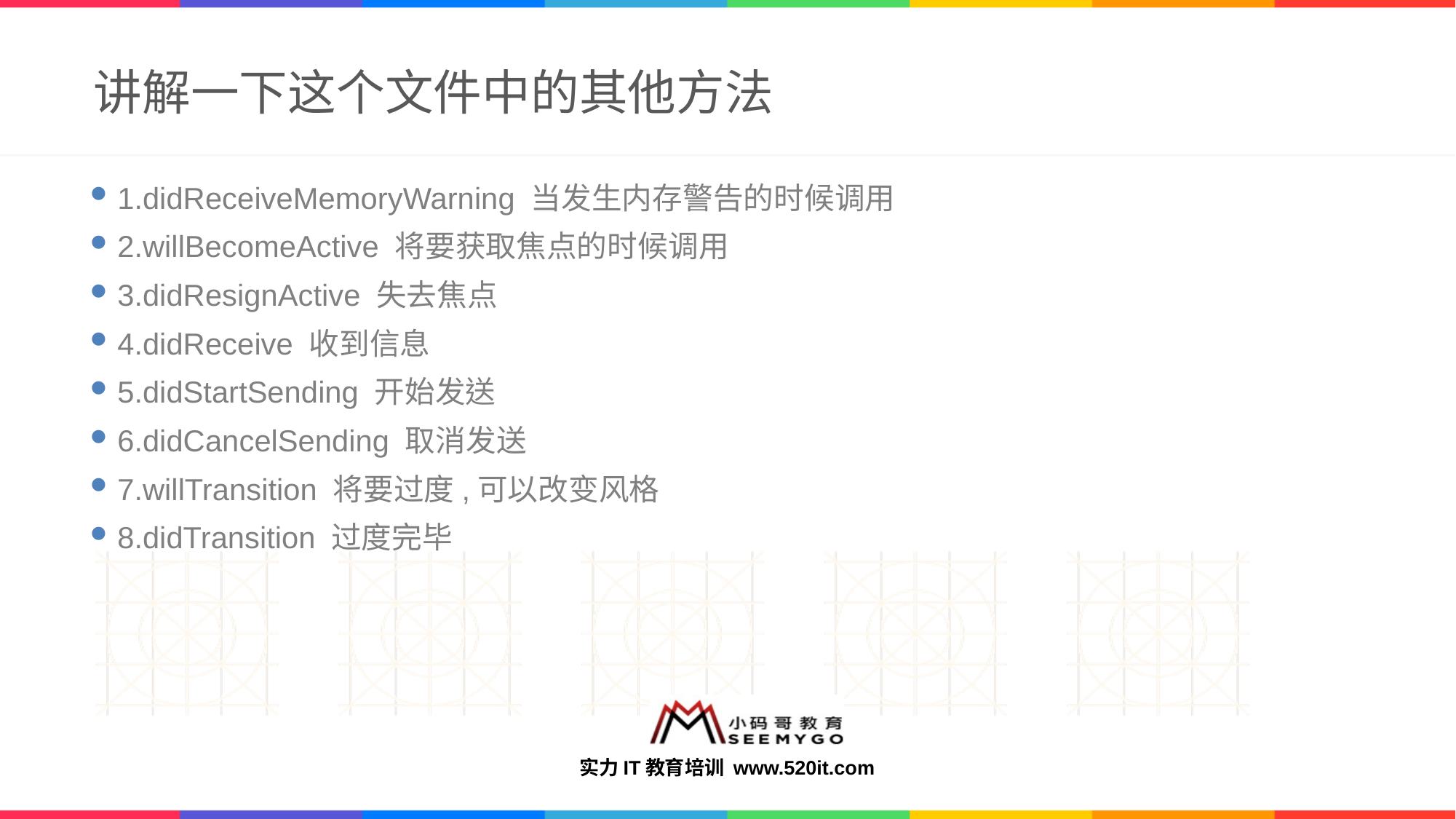

# 讲解一下这个文件中的其他方法
1.didReceiveMemoryWarning 当发生内存警告的时候调用
2.willBecomeActive 将要获取焦点的时候调用
3.didResignActive 失去焦点
4.didReceive 收到信息
5.didStartSending 开始发送
6.didCancelSending 取消发送
7.willTransition 将要过度,可以改变风格
8.didTransition 过度完毕